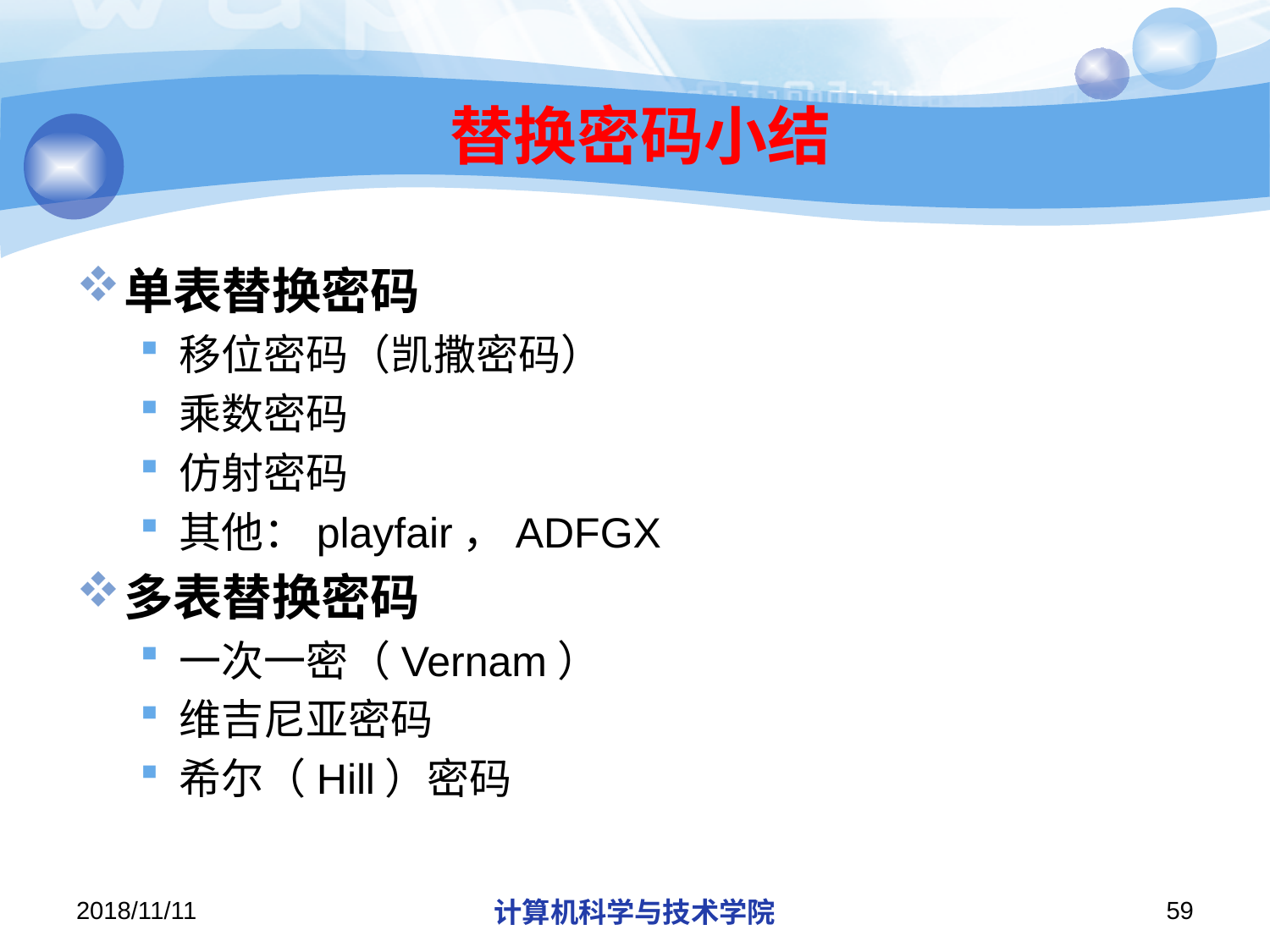

# 替换密码小结
单表替换密码
移位密码（凯撒密码）
乘数密码
仿射密码
其他：playfair，ADFGX
多表替换密码
一次一密（Vernam）
维吉尼亚密码
希尔（Hill）密码
2018/11/11
计算机科学与技术学院
59